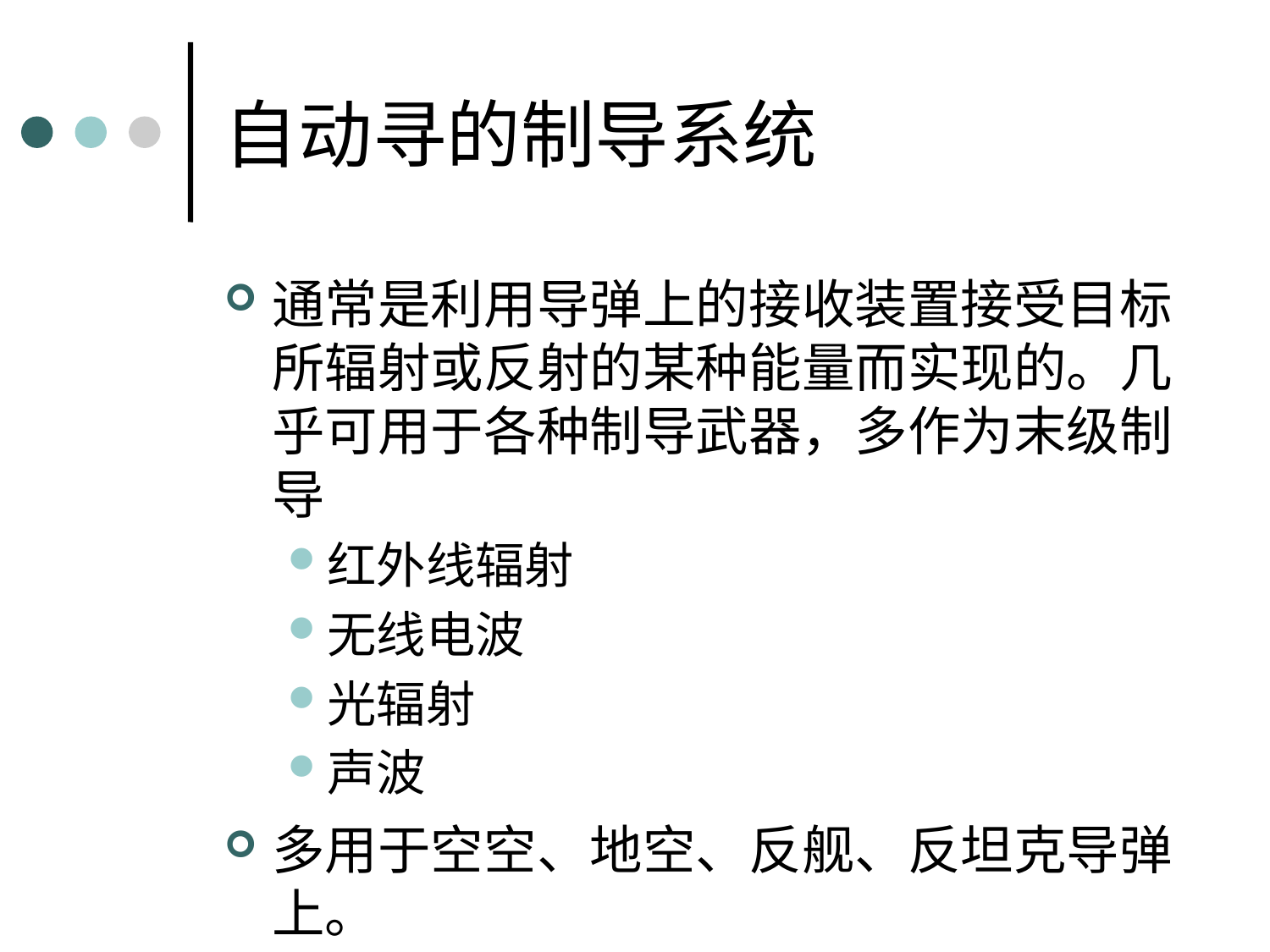

# 自动寻的制导系统
通常是利用导弹上的接收装置接受目标所辐射或反射的某种能量而实现的。几乎可用于各种制导武器，多作为末级制导
红外线辐射
无线电波
光辐射
声波
多用于空空、地空、反舰、反坦克导弹上。